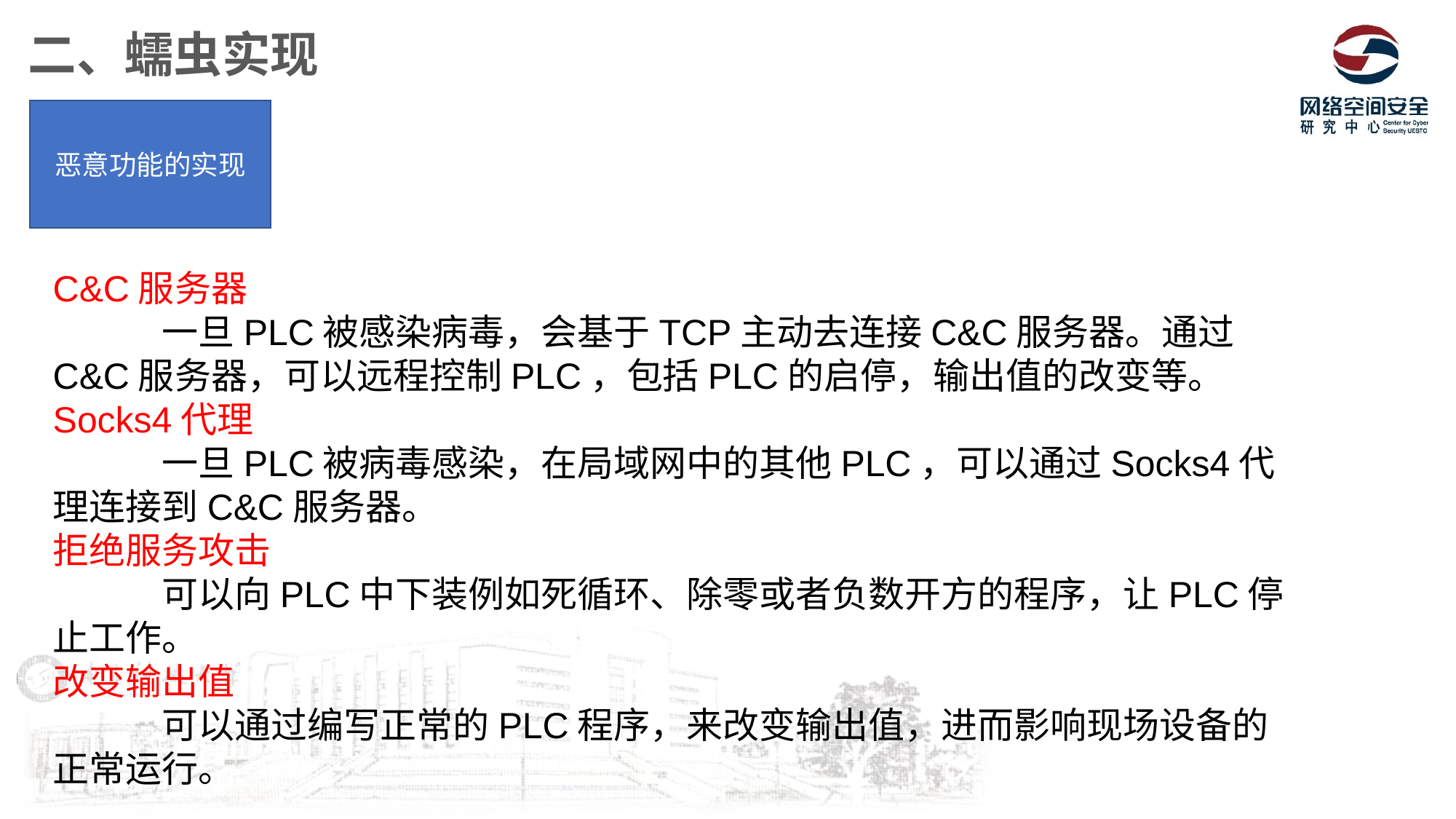

二、蠕虫实现
恶意功能的实现
C&C服务器
	一旦PLC被感染病毒，会基于TCP主动去连接C&C服务器。通过C&C服务器，可以远程控制PLC，包括PLC的启停，输出值的改变等。
Socks4代理
	一旦PLC被病毒感染，在局域网中的其他PLC，可以通过Socks4代理连接到C&C服务器。
拒绝服务攻击
	可以向PLC中下装例如死循环、除零或者负数开方的程序，让PLC停止工作。
改变输出值
	可以通过编写正常的PLC程序，来改变输出值，进而影响现场设备的正常运行。